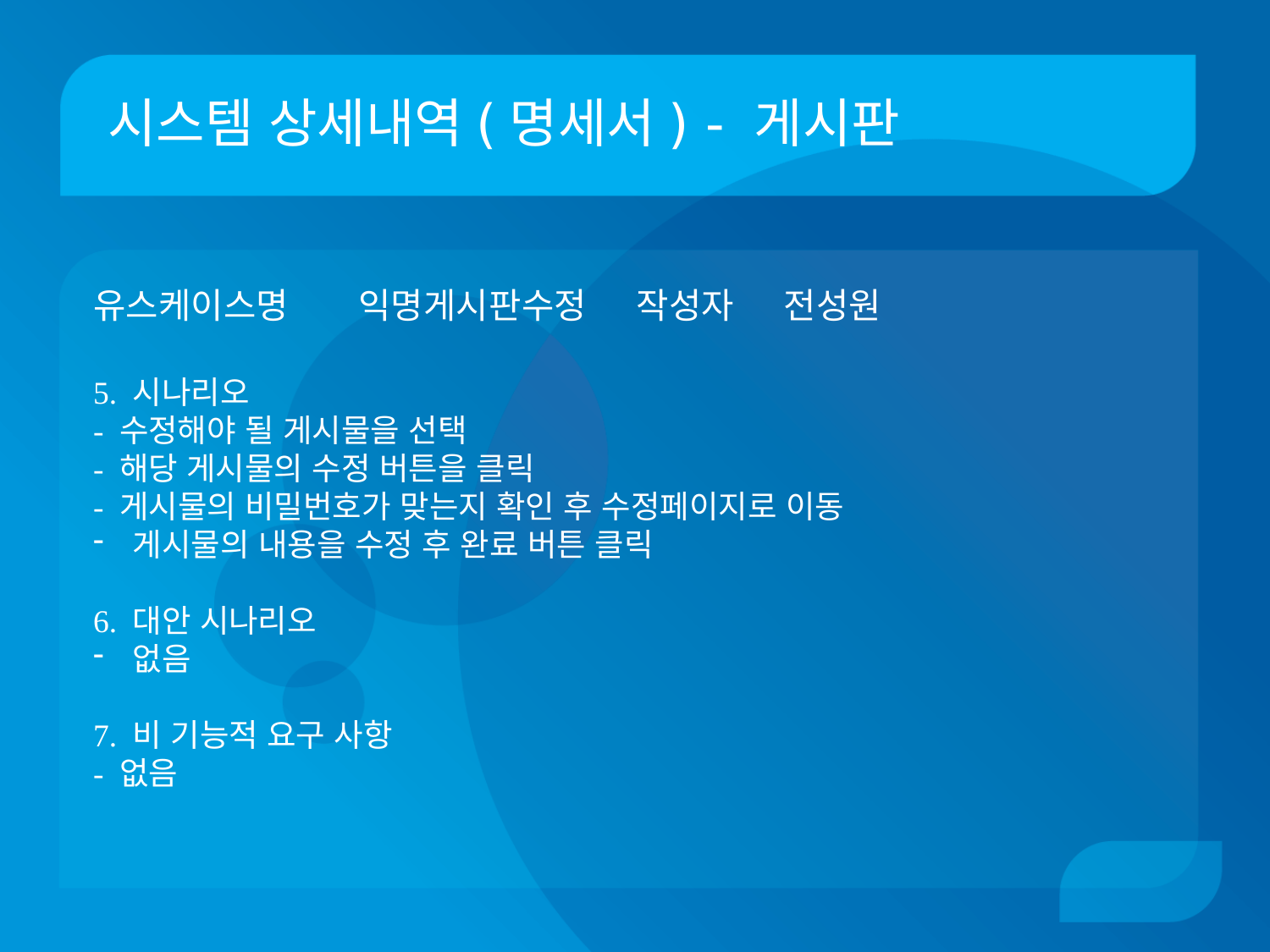

# 시스템 상세내역(명세서) - 게시판
유스케이스명       익명게시판수정     작성자     전성원
5. 시나리오
- 수정해야 될 게시물을 선택
- 해당 게시물의 수정 버튼을 클릭
- 게시물의 비밀번호가 맞는지 확인 후 수정페이지로 이동
게시물의 내용을 수정 후 완료 버튼 클릭

6. 대안 시나리오
없음

7. 비 기능적 요구 사항
- 없음